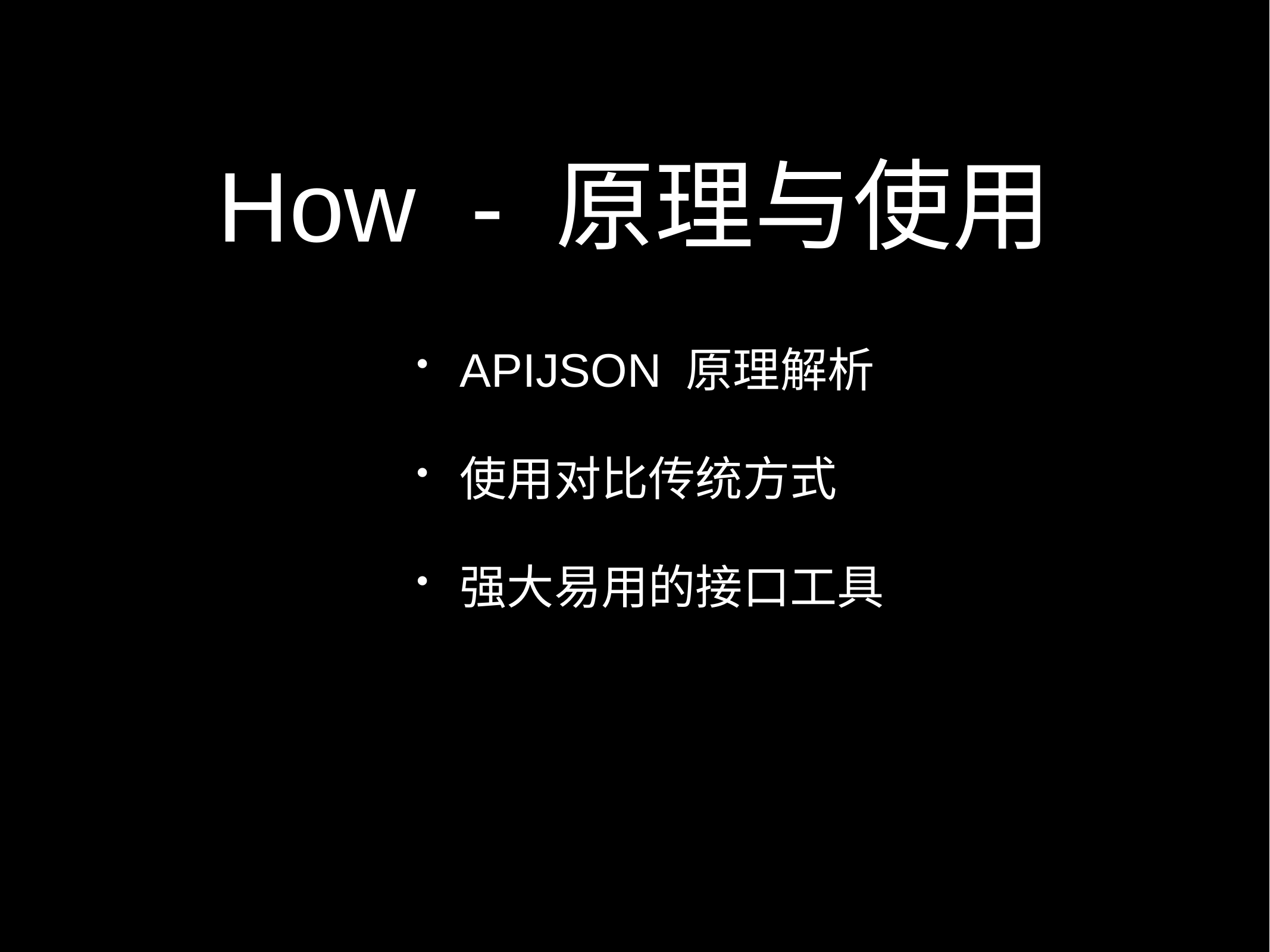

# How  - 原理与使用
APIJSON 原理解析
使用对比传统方式
强大易用的接口工具